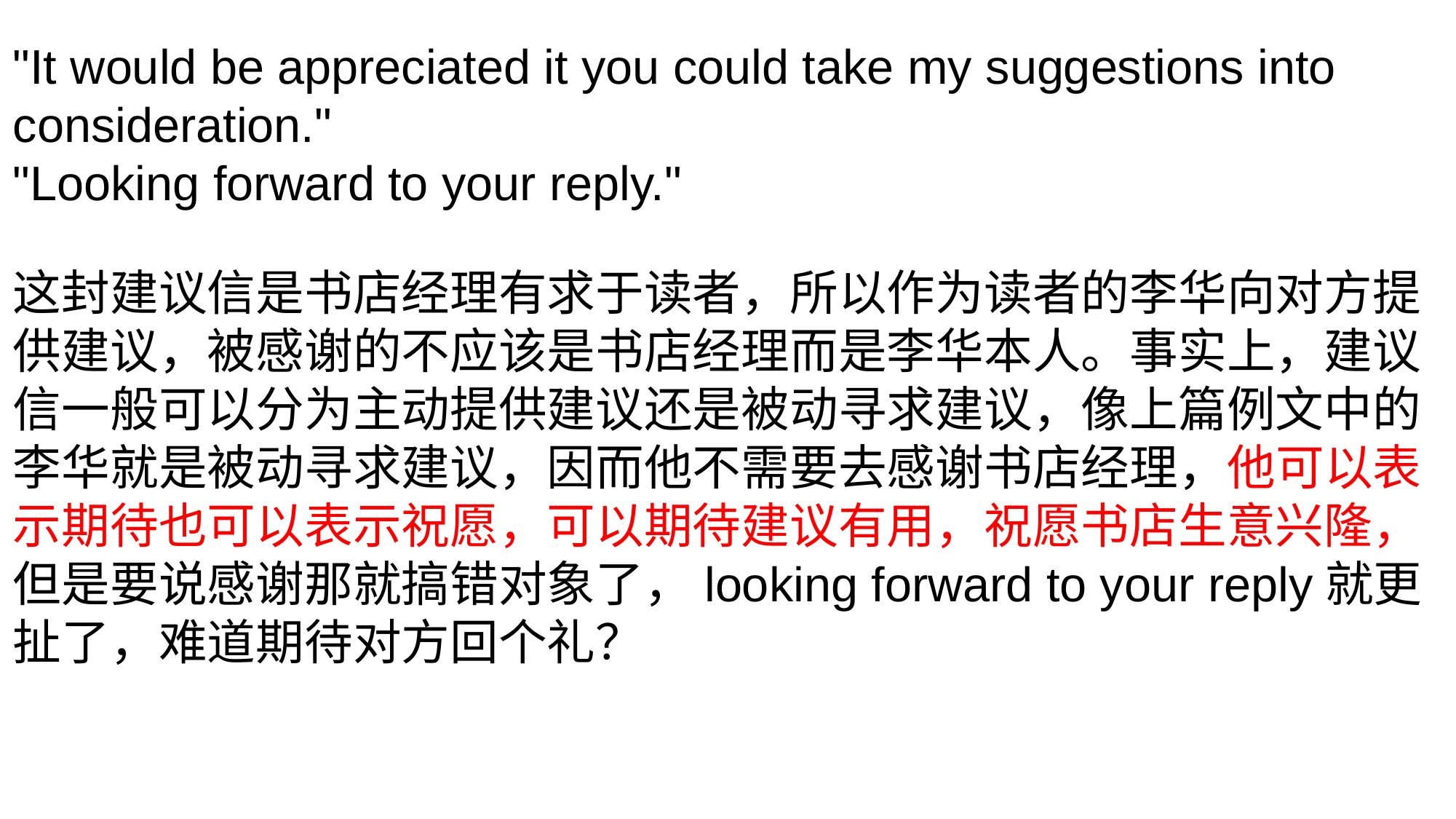

"It would be appreciated it you could take my suggestions into consideration."
"Looking forward to your reply."
这封建议信是书店经理有求于读者，所以作为读者的李华向对方提供建议，被感谢的不应该是书店经理而是李华本人。事实上，建议信一般可以分为主动提供建议还是被动寻求建议，像上篇例文中的李华就是被动寻求建议，因而他不需要去感谢书店经理，他可以表示期待也可以表示祝愿，可以期待建议有用，祝愿书店生意兴隆，但是要说感谢那就搞错对象了，looking forward to your reply就更扯了，难道期待对方回个礼？